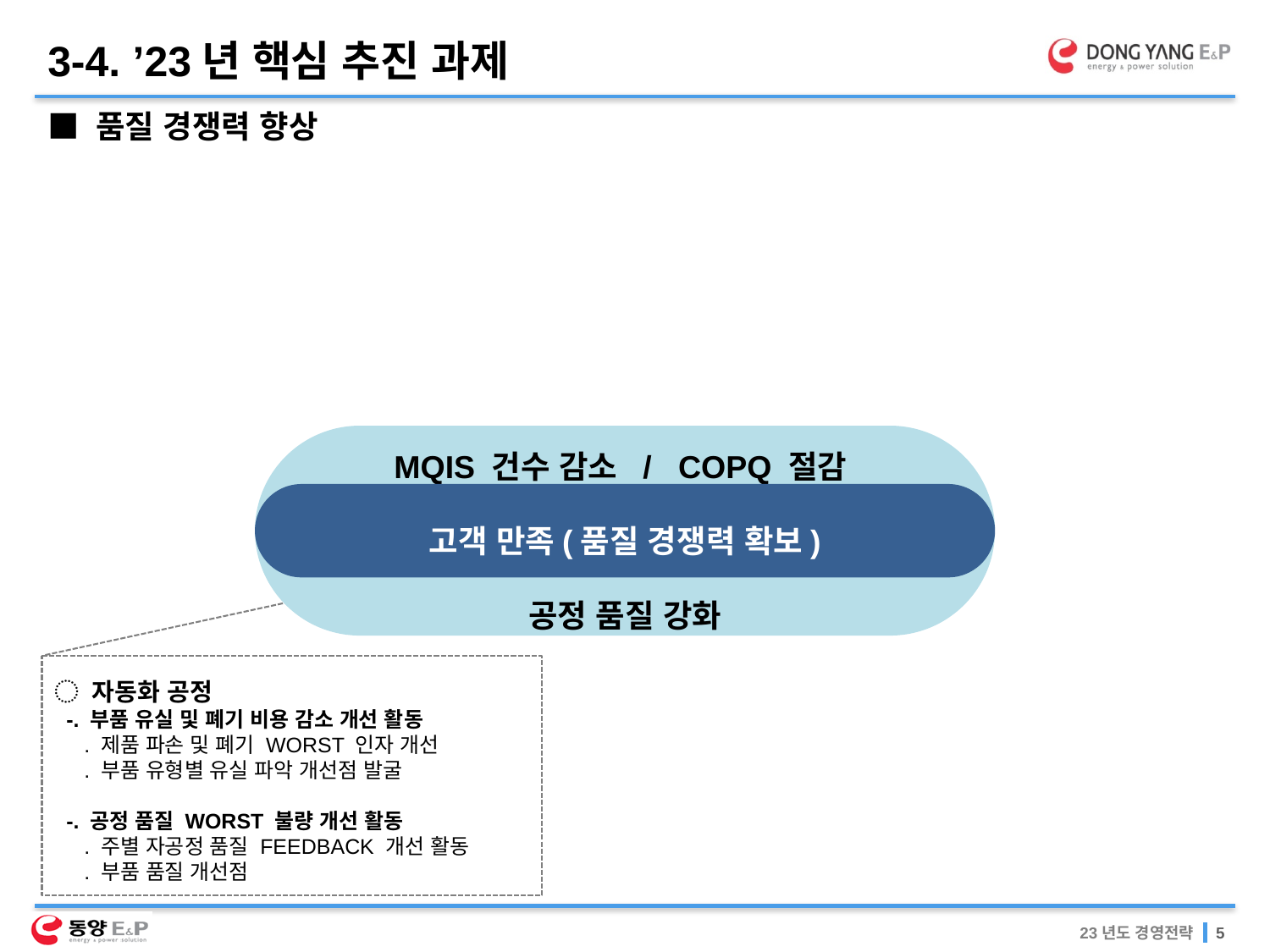

3-4. ’23년 핵심 추진 과제
■ 품질 경쟁력 향상
MQIS 건수 감소  /   COPQ 절감

공정 품질 강화
고객 만족(품질 경쟁력 확보)
◌ 자동화 공정
  -. 부품 유실 및 폐기 비용 감소 개선 활동
     . 제품 파손 및 폐기 WORST 인자 개선
     . 부품 유형별 유실 파악 개선점 발굴

  -. 공정 품질 WORST 불량 개선 활동
     . 주별 자공정 품질 FEEDBACK 개선 활동
     . 부품 품질 개선점